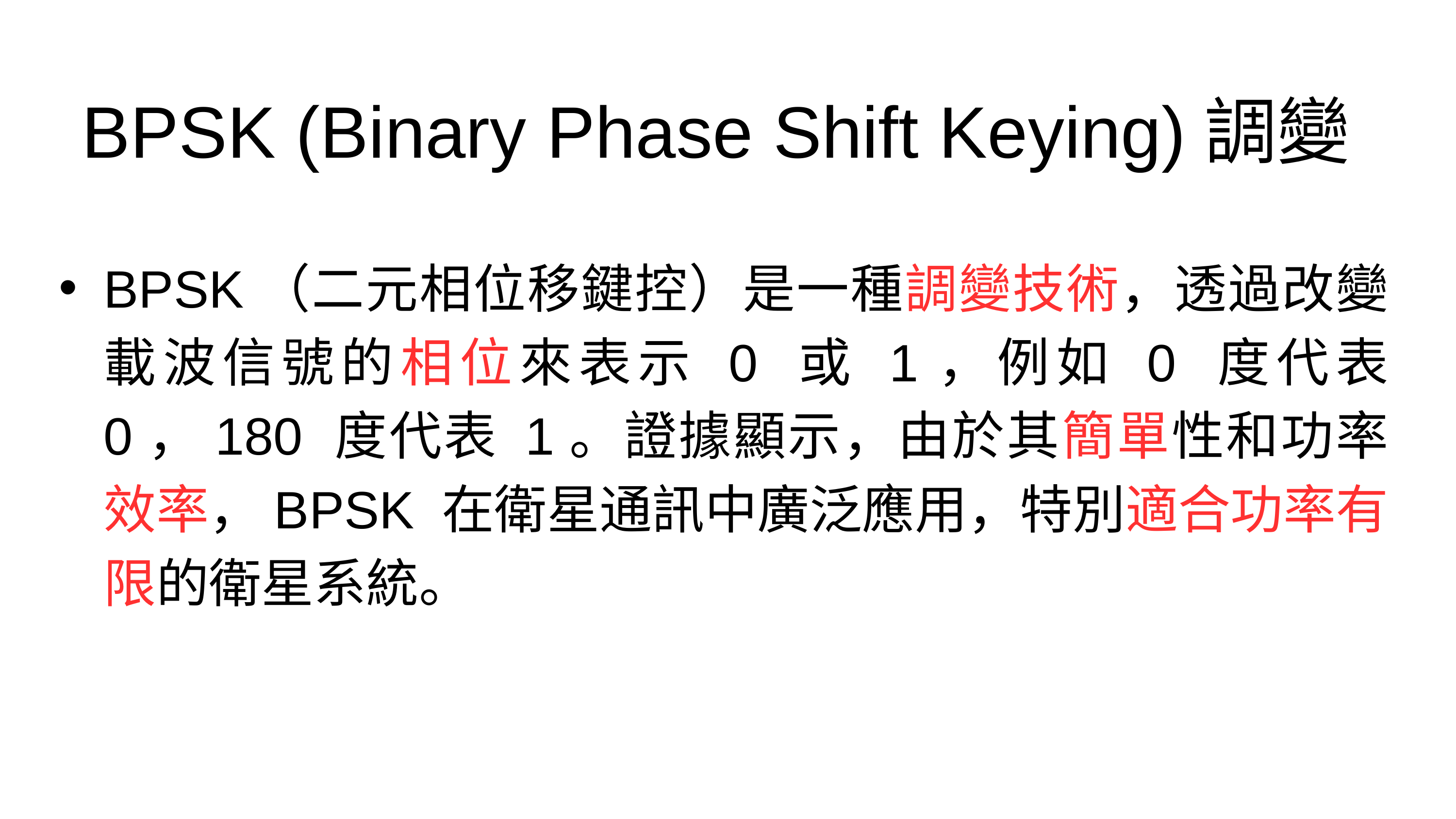

BPSK (Binary Phase Shift Keying)調變
BPSK（二元相位移鍵控）是一種調變技術，透過改變載波信號的相位來表示 0 或 1，例如 0 度代表 0，180 度代表 1。證據顯示，由於其簡單性和功率效率，BPSK 在衛星通訊中廣泛應用，特別適合功率有限的衛星系統。